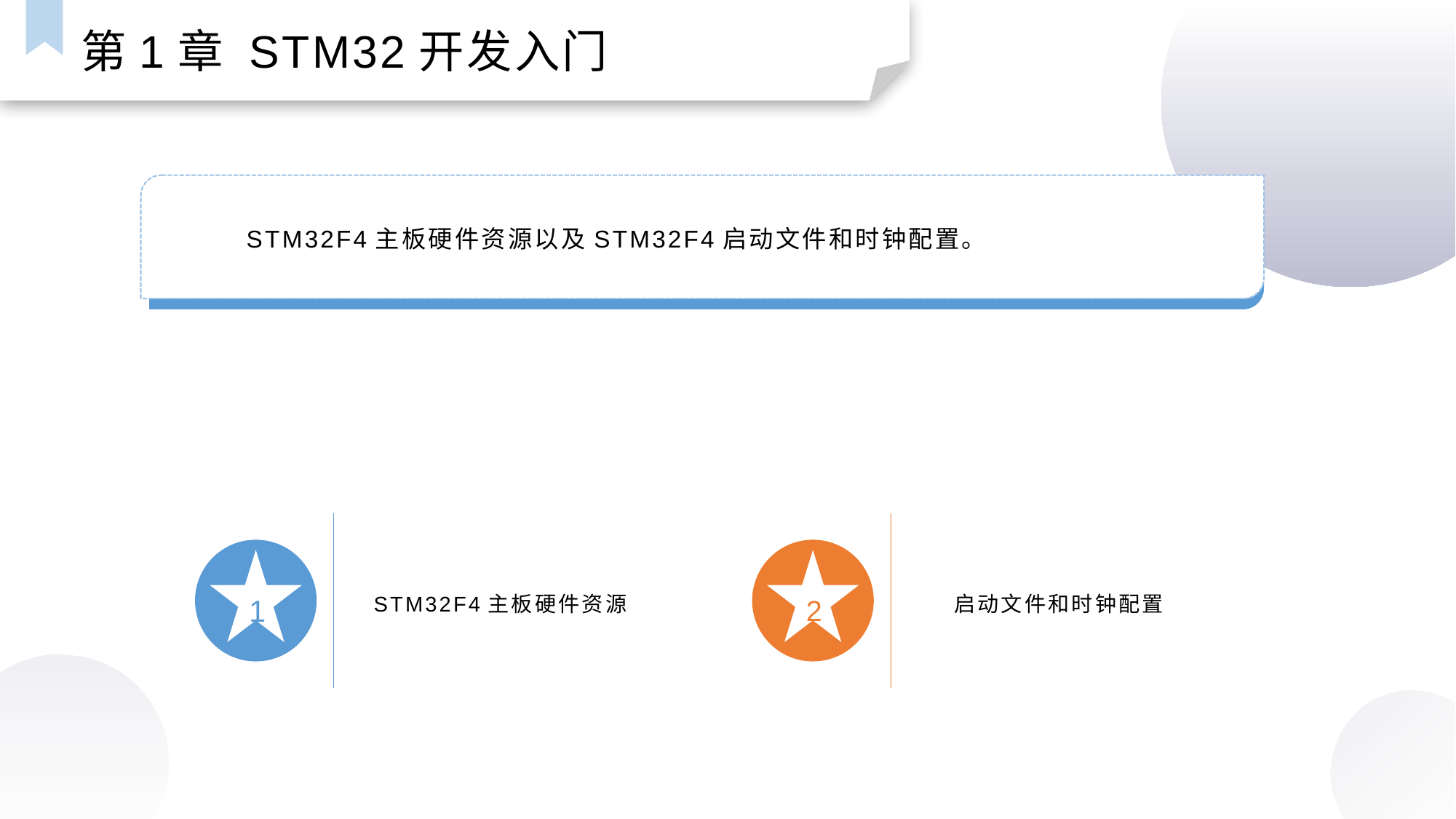

第1章 STM32开发入门

STM32F4主板硬件资源以及STM32F4启动文件和时钟配置。
STM32F4主板硬件资源
启动文件和时钟配置

1
2